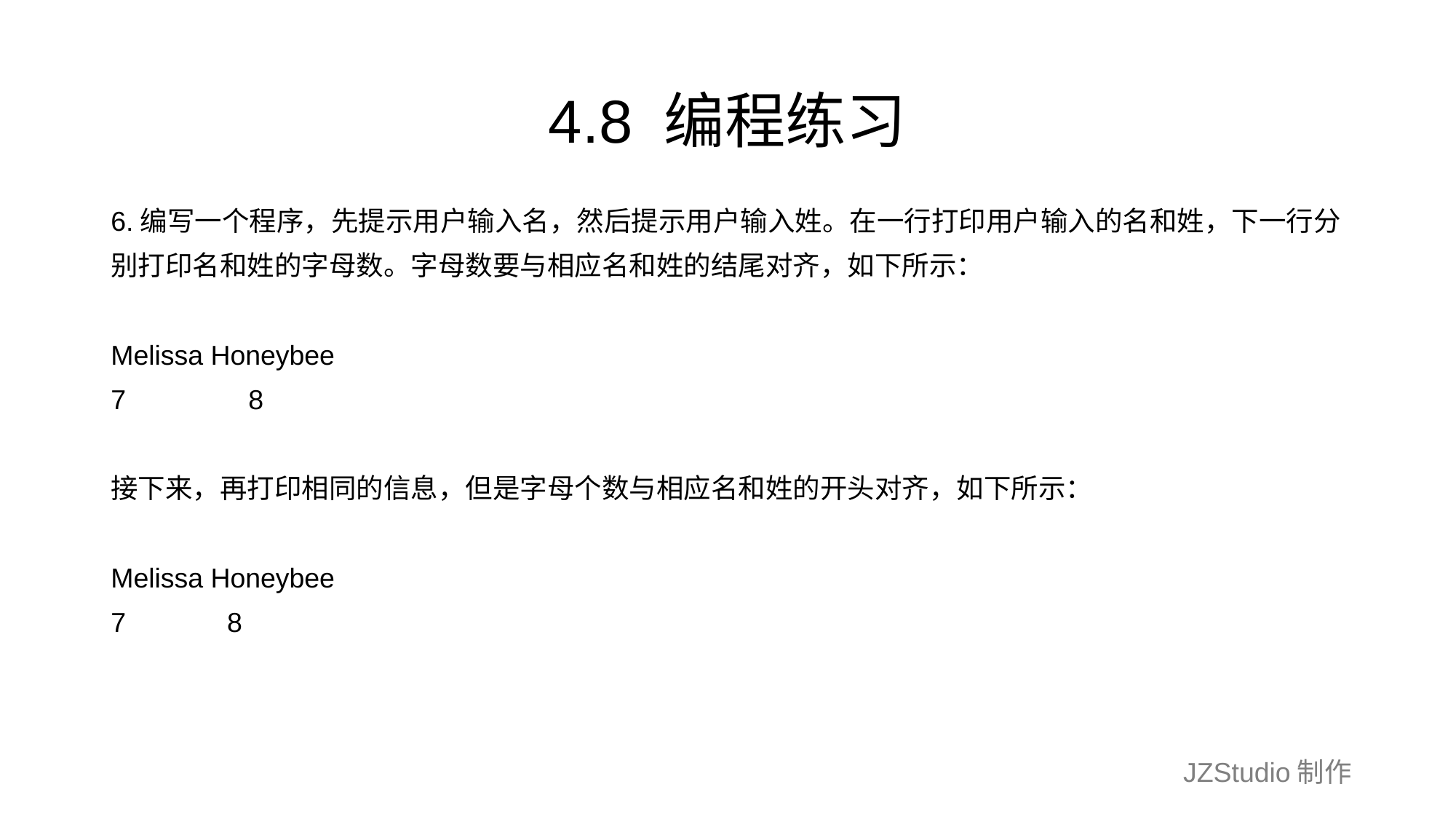

# 4.8 编程练习
6.编写一个程序，先提示用户输入名，然后提示用户输入姓。在一行打印用户输入的名和姓，下一行分
别打印名和姓的字母数。字母数要与相应名和姓的结尾对齐，如下所示：

Melissa Honeybee
7　　　　8

接下来，再打印相同的信息，但是字母个数与相应名和姓的开头对齐，如下所示：

Melissa Honeybee
7　　　 8